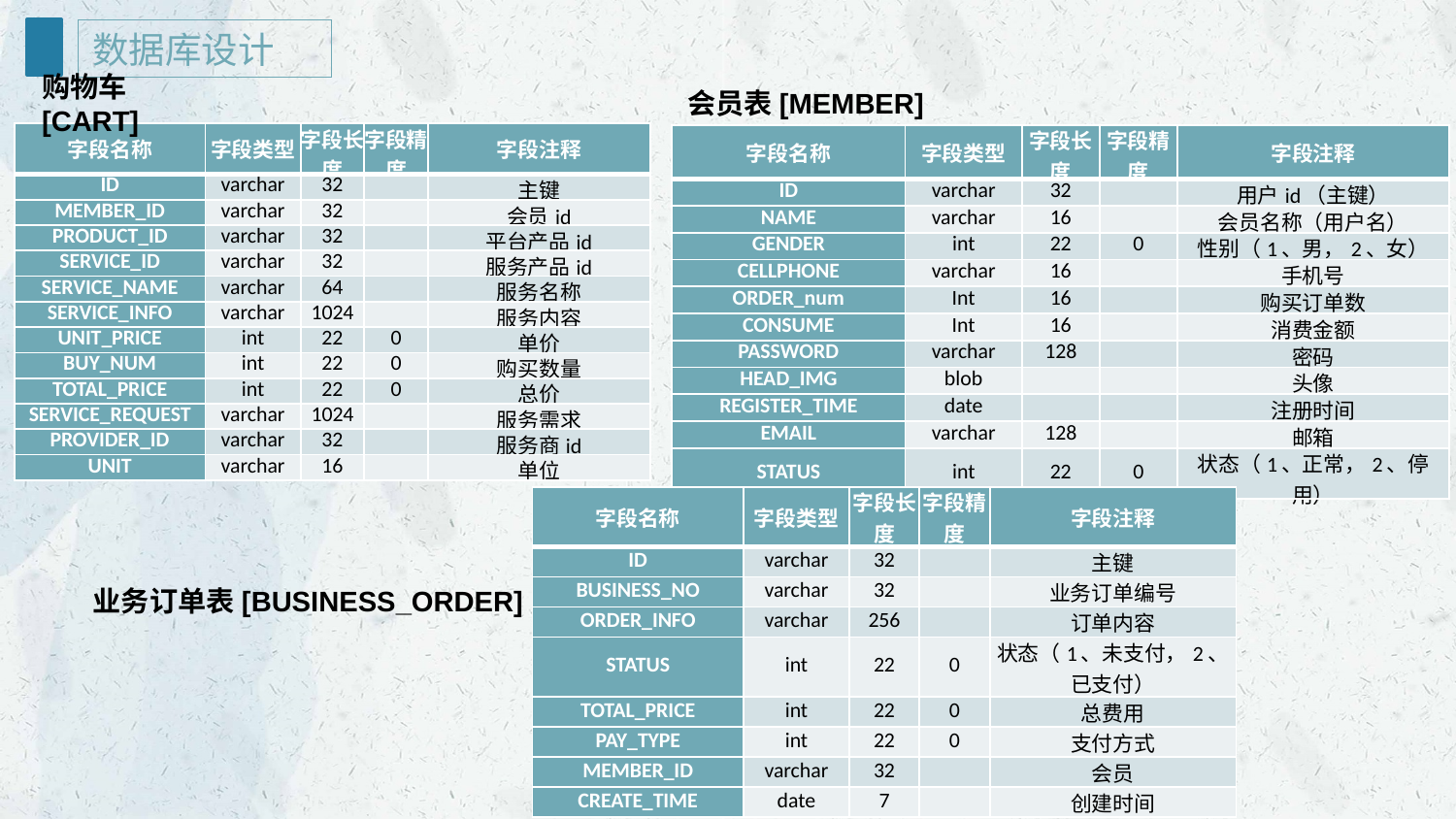

数据库设计
购物车[CART]
会员表[MEMBER]
| 字段名称 | 字段类型 | 字段长度 | 字段精度 | 字段注释 |
| --- | --- | --- | --- | --- |
| ID | varchar | 32 |  | 主键 |
| MEMBER\_ID | varchar | 32 |  | 会员id |
| PRODUCT\_ID | varchar | 32 |  | 平台产品id |
| SERVICE\_ID | varchar | 32 |  | 服务产品id |
| SERVICE\_NAME | varchar | 64 |  | 服务名称 |
| SERVICE\_INFO | varchar | 1024 |  | 服务内容 |
| UNIT\_PRICE | int | 22 | 0 | 单价 |
| BUY\_NUM | int | 22 | 0 | 购买数量 |
| TOTAL\_PRICE | int | 22 | 0 | 总价 |
| SERVICE\_REQUEST | varchar | 1024 |  | 服务需求 |
| PROVIDER\_ID | varchar | 32 |  | 服务商id |
| UNIT | varchar | 16 |  | 单位 |
| 字段名称 | 字段类型 | 字段长度 | 字段精度 | 字段注释 |
| --- | --- | --- | --- | --- |
| ID | varchar | 32 |  | 用户id（主键） |
| NAME | varchar | 16 |  | 会员名称（用户名） |
| GENDER | int | 22 | 0 | 性别（1、男，2、女） |
| CELLPHONE | varchar | 16 |  | 手机号 |
| ORDER\_num | Int | 16 |  | 购买订单数 |
| CONSUME | Int | 16 |  | 消费金额 |
| PASSWORD | varchar | 128 |  | 密码 |
| HEAD\_IMG | blob |  |  | 头像 |
| REGISTER\_TIME | date |  |  | 注册时间 |
| EMAIL | varchar | 128 |  | 邮箱 |
| STATUS | int | 22 | 0 | 状态（1、正常，2、停用） |
| 字段名称 | 字段类型 | 字段长度 | 字段精度 | 字段注释 |
| --- | --- | --- | --- | --- |
| ID | varchar | 32 |  | 主键 |
| BUSINESS\_NO | varchar | 32 |  | 业务订单编号 |
| ORDER\_INFO | varchar | 256 |  | 订单内容 |
| STATUS | int | 22 | 0 | 状态（1、未支付，2、已支付） |
| TOTAL\_PRICE | int | 22 | 0 | 总费用 |
| PAY\_TYPE | int | 22 | 0 | 支付方式 |
| MEMBER\_ID | varchar | 32 |  | 会员 |
| CREATE\_TIME | date | 7 |  | 创建时间 |
业务订单表[BUSINESS_ORDER]